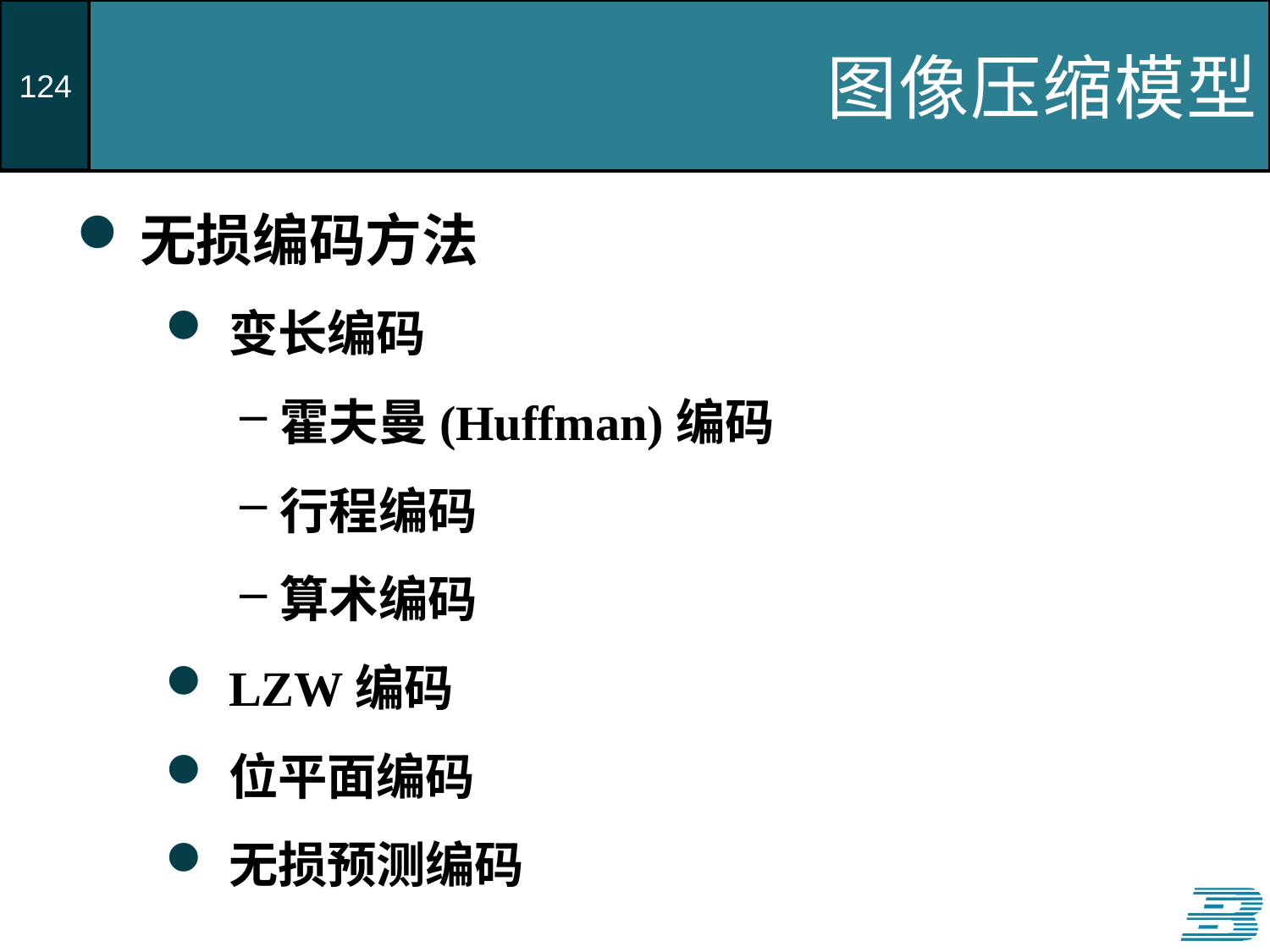

# 图像压缩模型
无损编码方法
变长编码
霍夫曼(Huffman)编码
行程编码
算术编码
LZW编码
位平面编码
无损预测编码